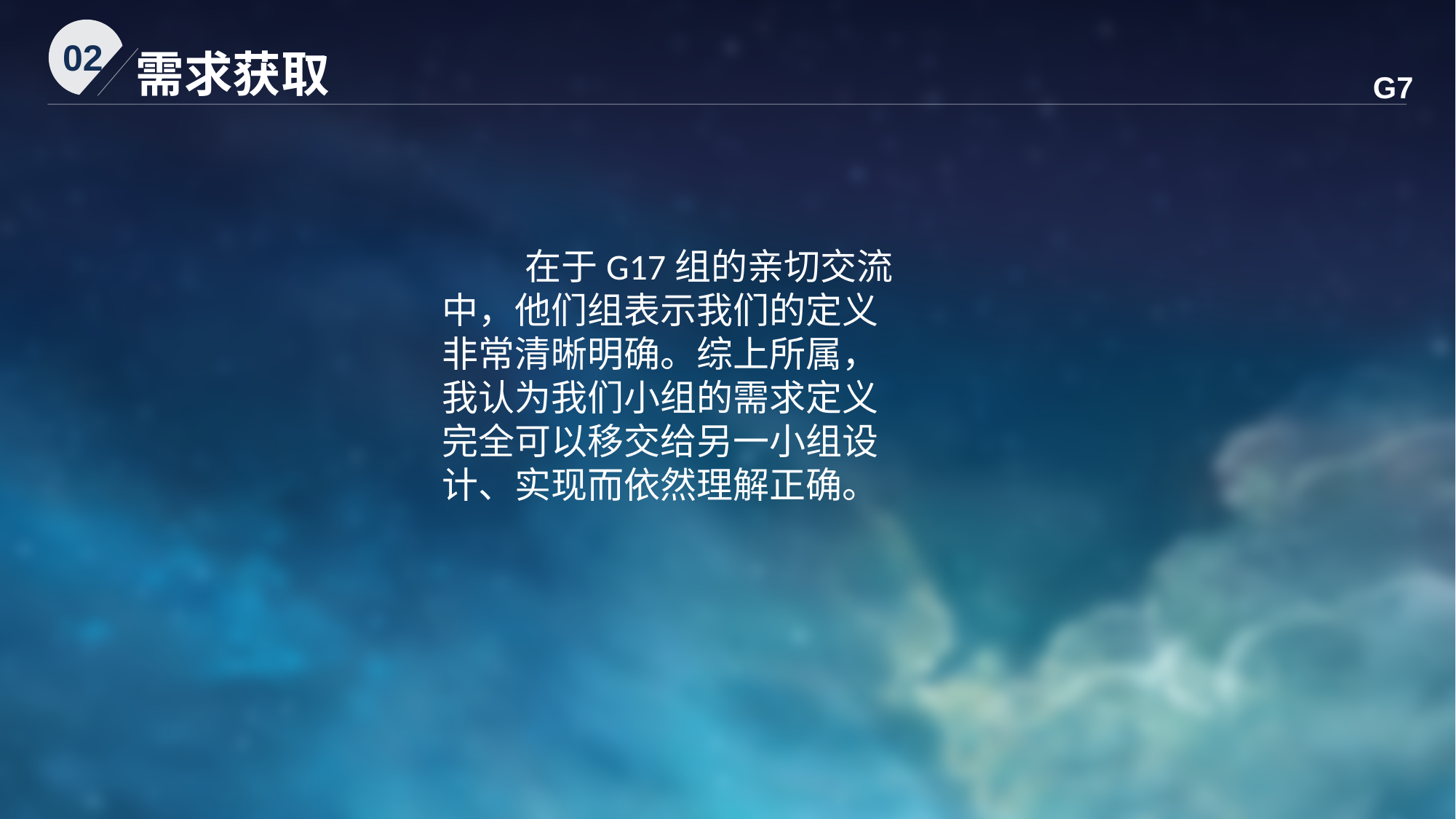

02
需求获取
G7
         在于G17组的亲切交流中，他们组表示我们的定义非常清晰明确。综上所属，我认为我们小组的需求定义完全可以移交给另一小组设计、实现而依然理解正确。